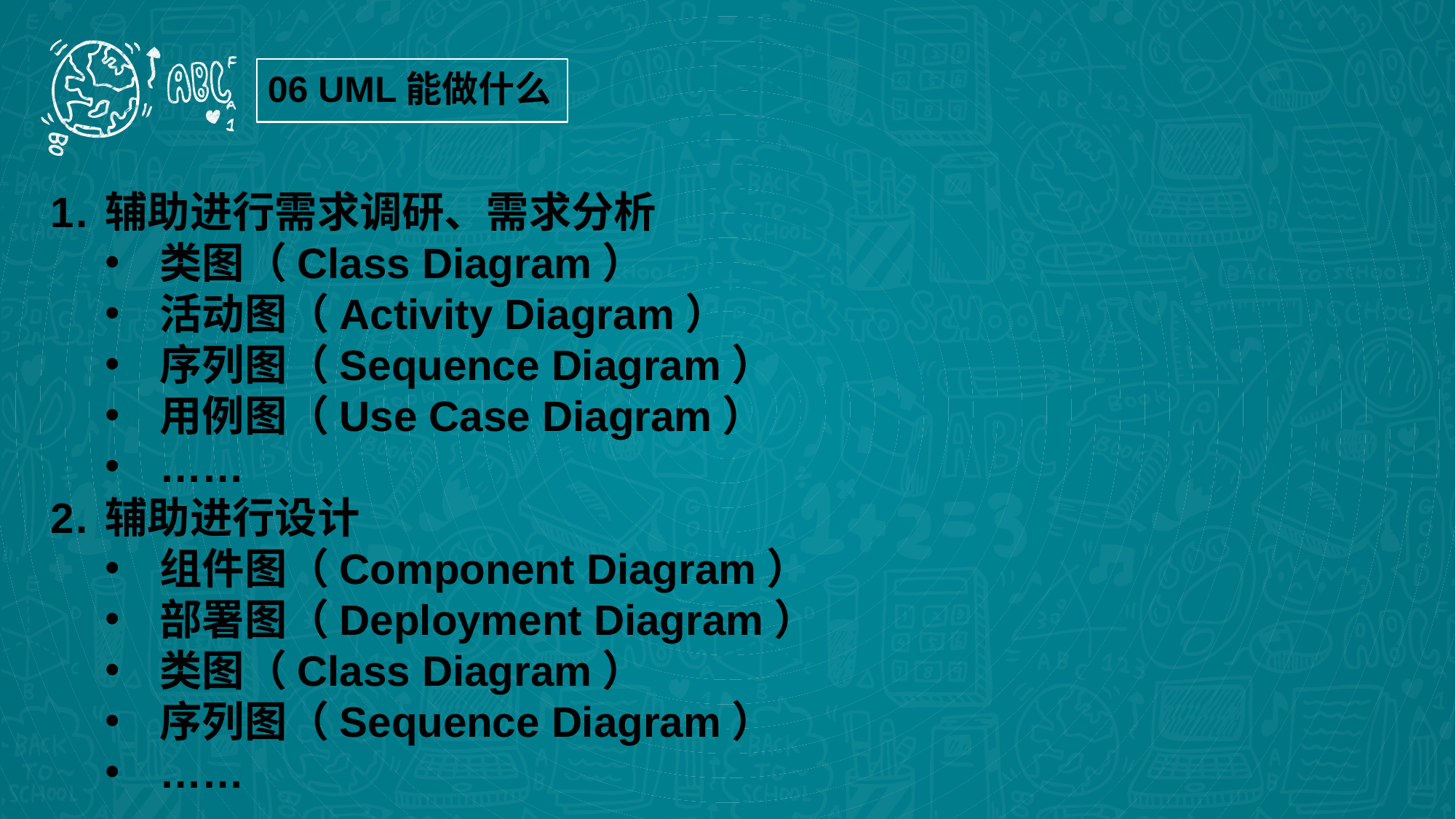

06 UML能做什么
辅助进行需求调研、需求分析
类图（Class Diagram）
活动图（Activity Diagram）
序列图（Sequence Diagram）
用例图（Use Case Diagram）
……
辅助进行设计
组件图（Component Diagram）
部署图（Deployment Diagram）
类图（Class Diagram）
序列图（Sequence Diagram）
……